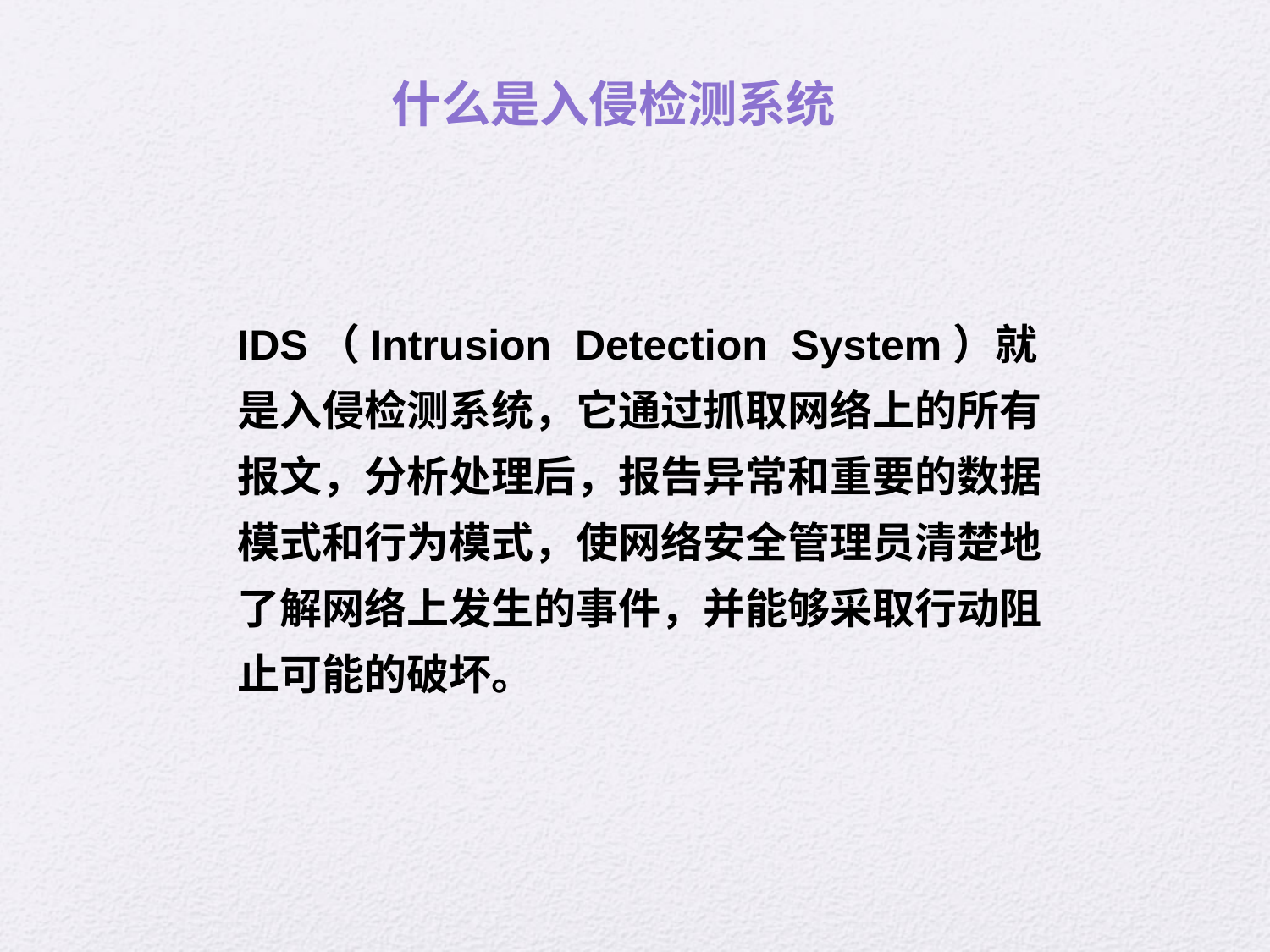

# 什么是入侵检测系统
IDS（Intrusion  Detection  System）就是入侵检测系统，它通过抓取网络上的所有报文，分析处理后，报告异常和重要的数据模式和行为模式，使网络安全管理员清楚地了解网络上发生的事件，并能够采取行动阻止可能的破坏。